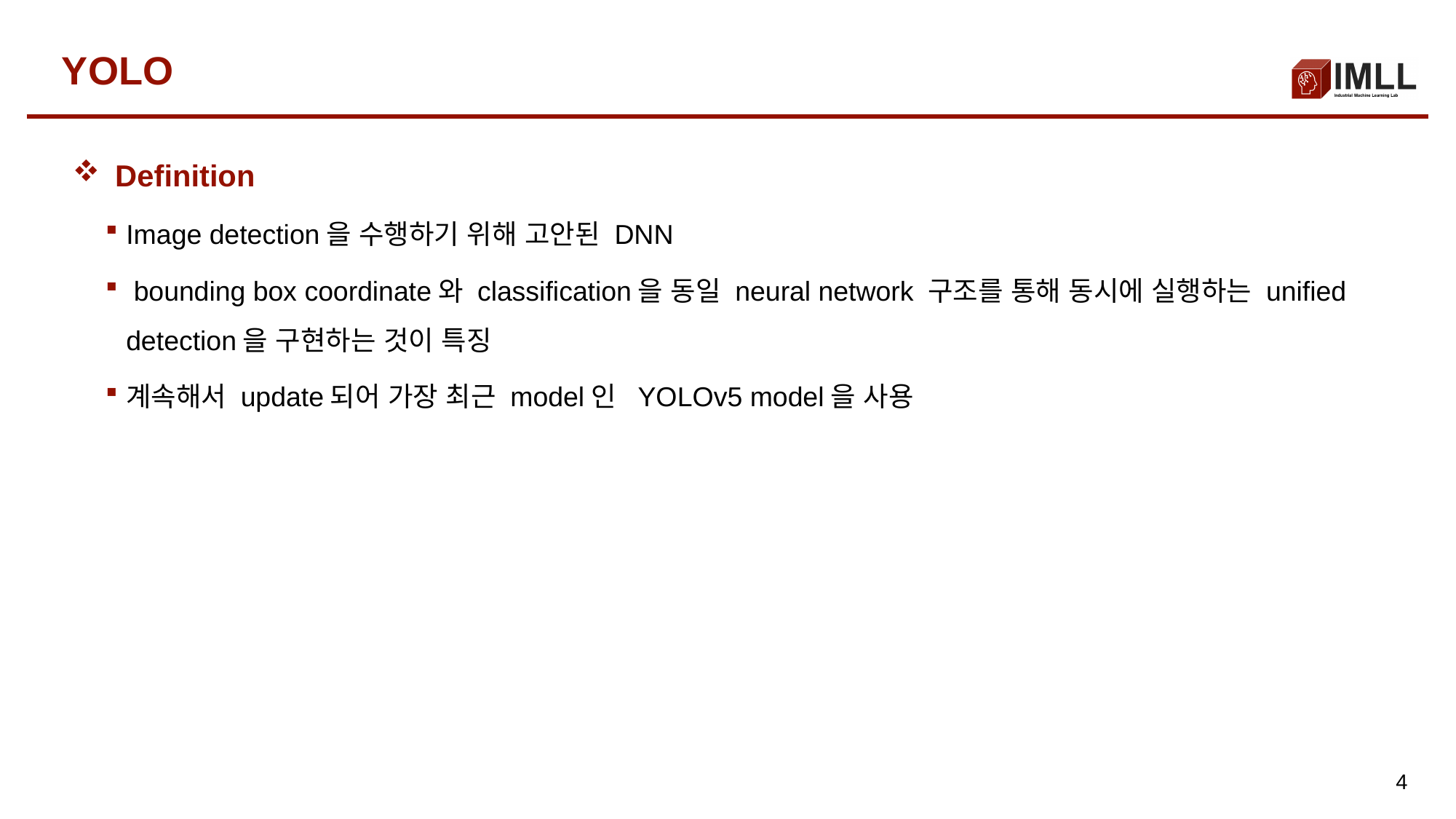

# YOLO
Definition
Image detection을 수행하기 위해 고안된 DNN
 bounding box coordinate와 classification을 동일 neural network 구조를 통해 동시에 실행하는 unified detection을 구현하는 것이 특징
계속해서 update되어 가장 최근 model인  YOLOv5 model을 사용

4